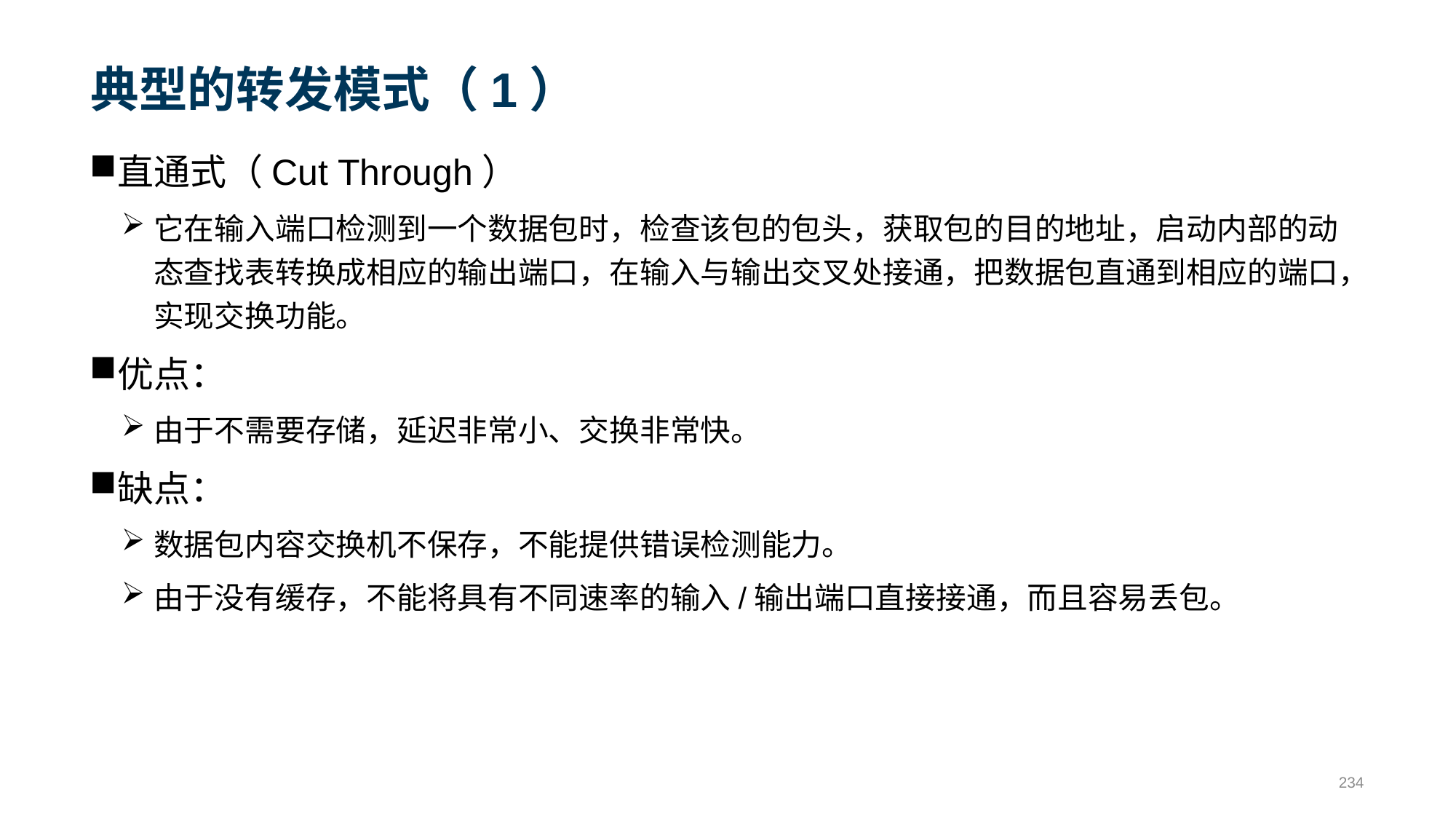

# 典型的转发模式（1）
直通式（Cut Through）
它在输入端口检测到一个数据包时，检查该包的包头，获取包的目的地址，启动内部的动态查找表转换成相应的输出端口，在输入与输出交叉处接通，把数据包直通到相应的端口，实现交换功能。
优点：
由于不需要存储，延迟非常小、交换非常快。
缺点：
数据包内容交换机不保存，不能提供错误检测能力。
由于没有缓存，不能将具有不同速率的输入/输出端口直接接通，而且容易丢包。

234